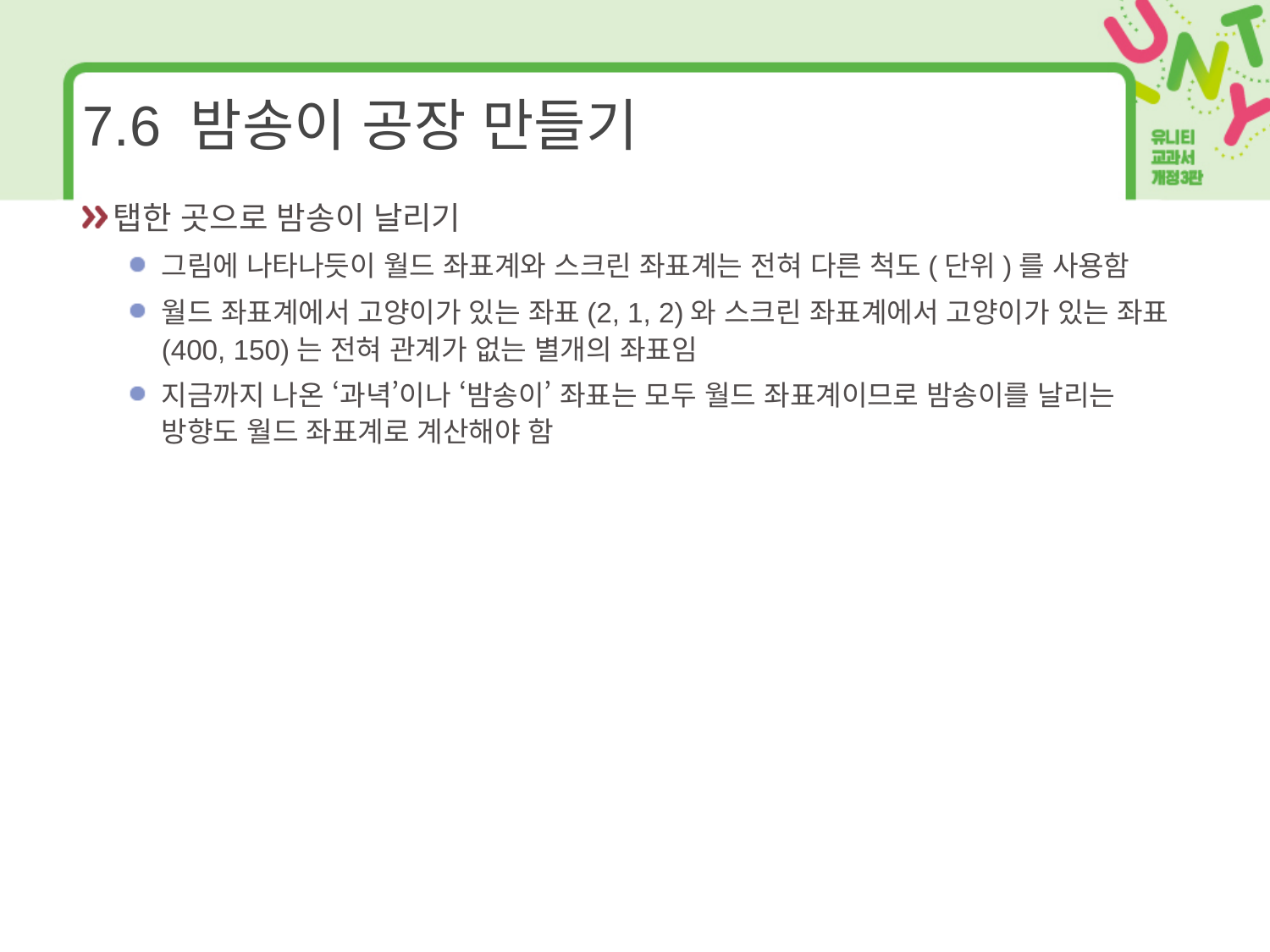

# 7.6 밤송이 공장 만들기
탭한 곳으로 밤송이 날리기
그림에 나타나듯이 월드 좌표계와 스크린 좌표계는 전혀 다른 척도(단위)를 사용함
월드 좌표계에서 고양이가 있는 좌표(2, 1, 2)와 스크린 좌표계에서 고양이가 있는 좌표(400, 150)는 전혀 관계가 없는 별개의 좌표임
지금까지 나온 ‘과녁’이나 ‘밤송이’ 좌표는 모두 월드 좌표계이므로 밤송이를 날리는 방향도 월드 좌표계로 계산해야 함